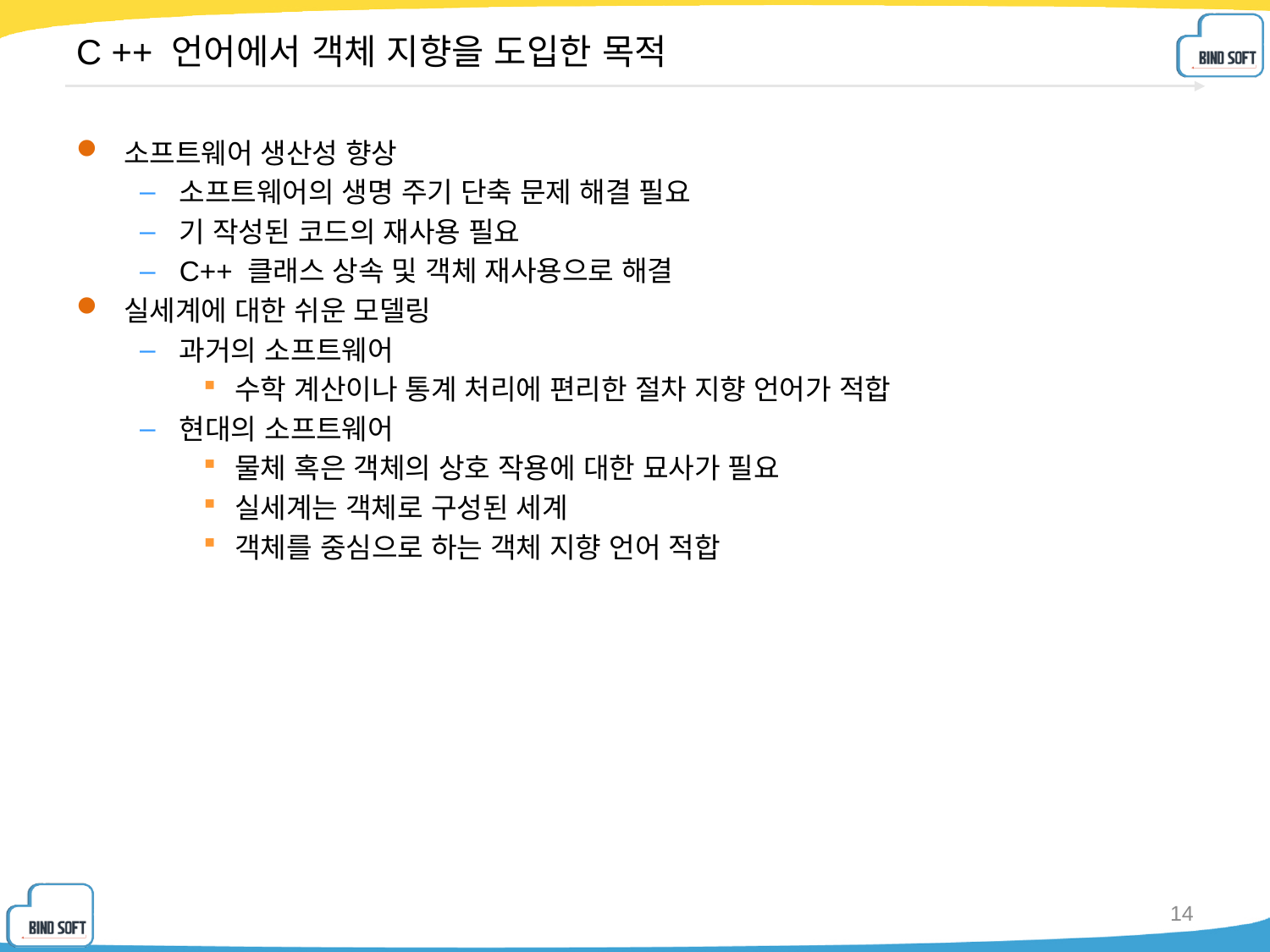

# C ++ 언어에서 객체 지향을 도입한 목적
소프트웨어 생산성 향상
소프트웨어의 생명 주기 단축 문제 해결 필요
기 작성된 코드의 재사용 필요
C++ 클래스 상속 및 객체 재사용으로 해결
실세계에 대한 쉬운 모델링
과거의 소프트웨어
수학 계산이나 통계 처리에 편리한 절차 지향 언어가 적합
현대의 소프트웨어
물체 혹은 객체의 상호 작용에 대한 묘사가 필요
실세계는 객체로 구성된 세계
객체를 중심으로 하는 객체 지향 언어 적합

14